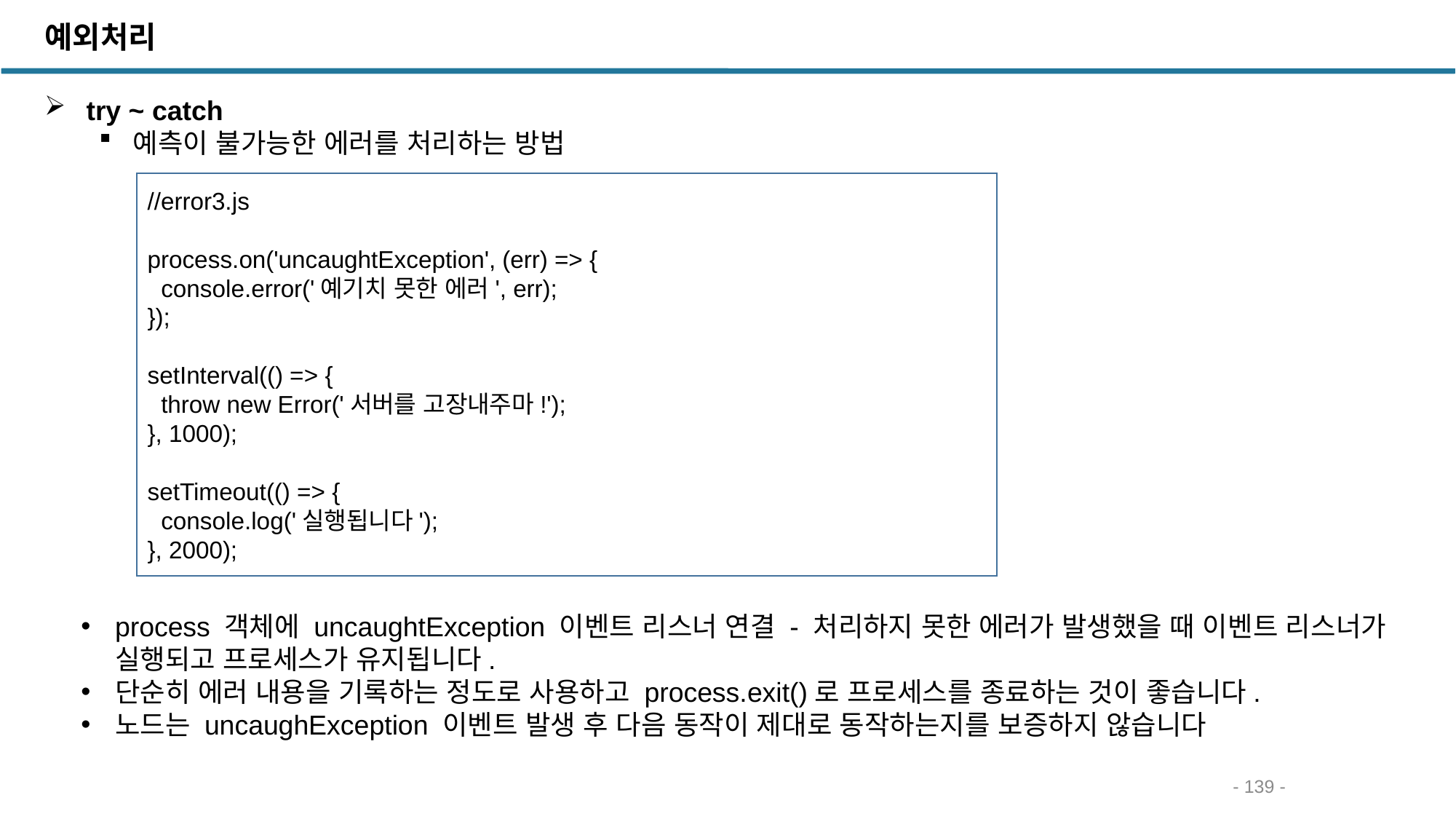

예외처리
 try ~ catch
예측이 불가능한 에러를 처리하는 방법
//error3.js

process.on('uncaughtException', (err) => {
  console.error('예기치 못한 에러', err);
});

setInterval(() => {
  throw new Error('서버를 고장내주마!');
}, 1000);

setTimeout(() => {
  console.log('실행됩니다');
}, 2000);
process 객체에 uncaughtException 이벤트 리스너 연결 - 처리하지 못한 에러가 발생했을 때 이벤트 리스너가 실행되고 프로세스가 유지됩니다.
단순히 에러 내용을 기록하는 정도로 사용하고 process.exit()로 프로세스를 종료하는 것이 좋습니다.
노드는 uncaughException 이벤트 발생 후 다음 동작이 제대로 동작하는지를 보증하지 않습니다
- 139 -